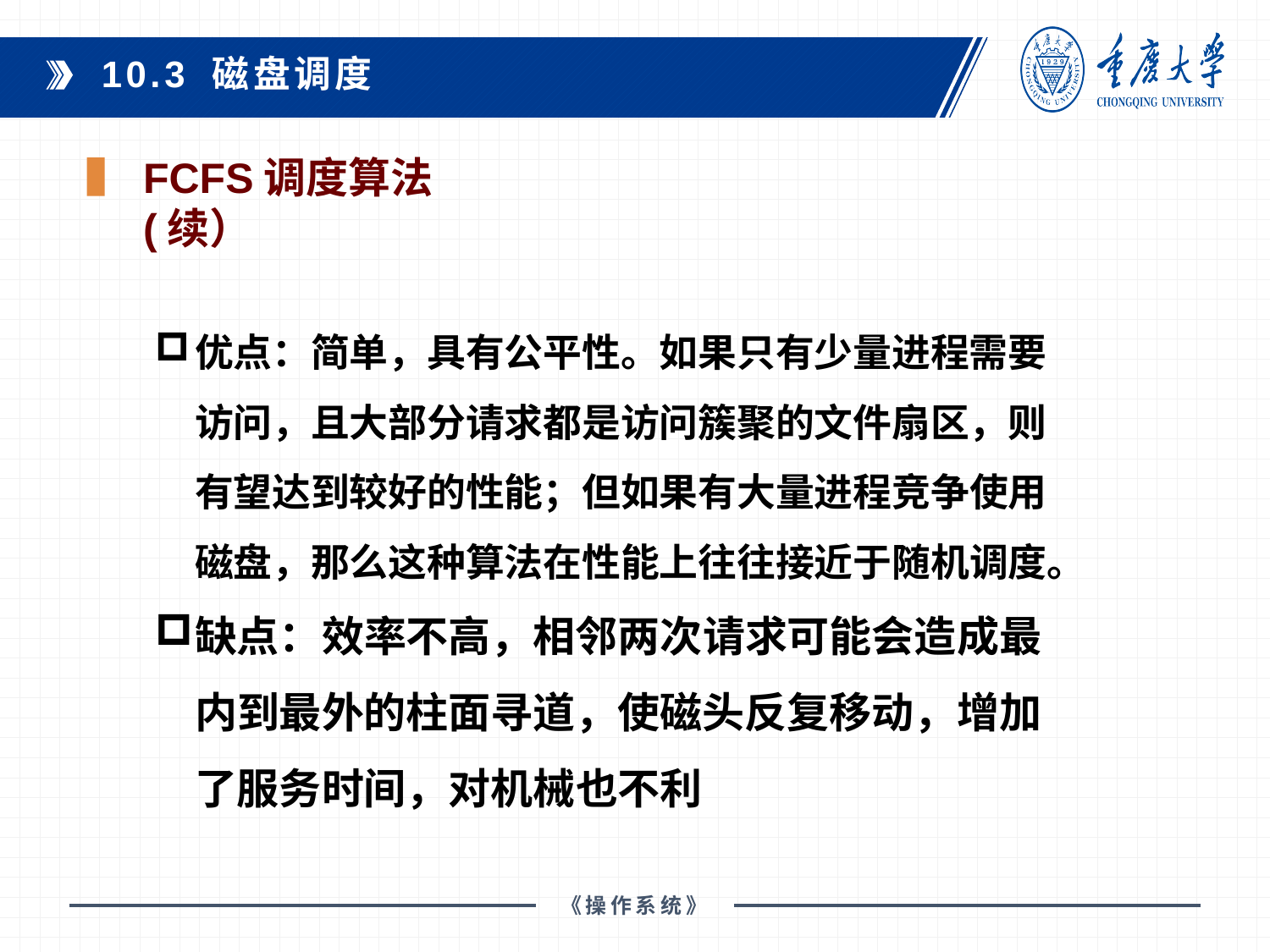

10.3 磁盘调度
FCFS调度算法(续）

优点：简单，具有公平性。如果只有少量进程需要访问，且大部分请求都是访问簇聚的文件扇区，则有望达到较好的性能；但如果有大量进程竞争使用磁盘，那么这种算法在性能上往往接近于随机调度。
缺点：效率不高，相邻两次请求可能会造成最内到最外的柱面寻道，使磁头反复移动，增加了服务时间，对机械也不利